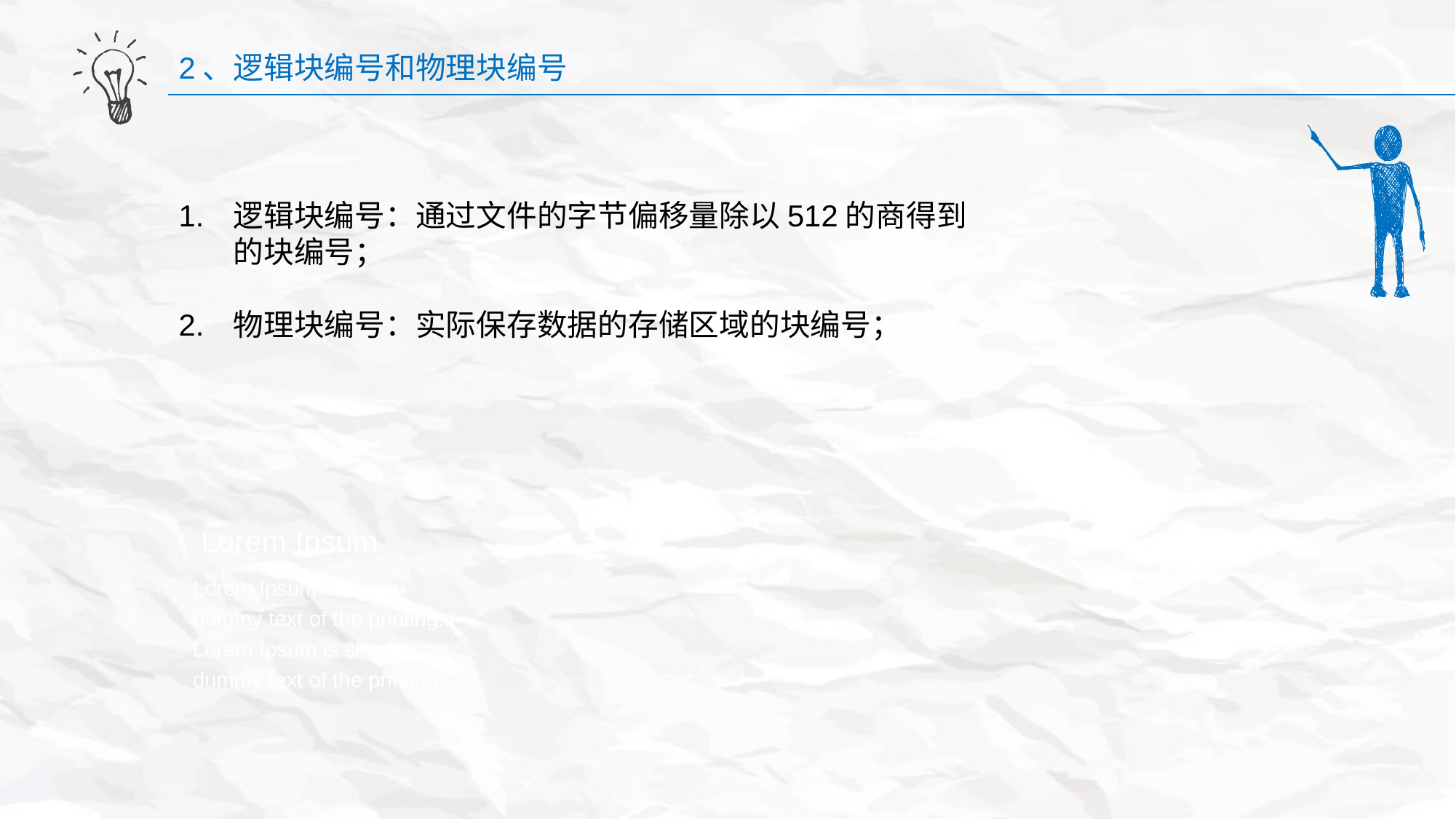

2、逻辑块编号和物理块编号

逻辑块编号：通过文件的字节偏移量除以512的商得到的块编号；

物理块编号：实际保存数据的存储区域的块编号；
Lorem Ipsum
Lorem Ipsum is simply dummy text of the printing. Lorem Ipsum is simply dummy text of the printing.